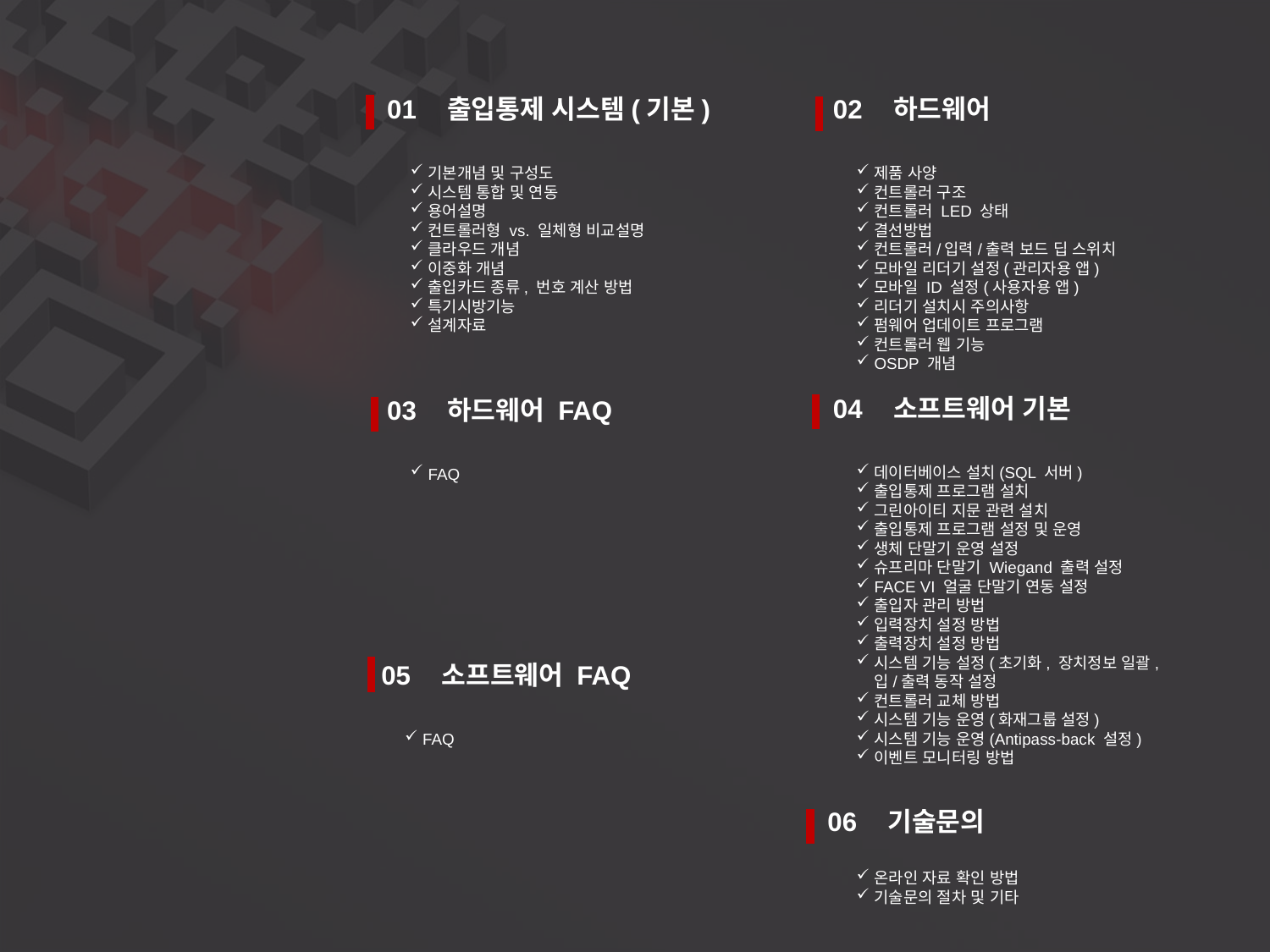

01
출입통제 시스템(기본)
기본개념 및 구성도
시스템 통합 및 연동
용어설명
컨트롤러형 vs. 일체형 비교설명
클라우드 개념
이중화 개념
출입카드 종류, 번호 계산 방법
특기시방기능
설계자료
02
하드웨어

제품 사양
컨트롤러 구조
컨트롤러 LED 상태
결선방법
컨트롤러/입력/출력 보드 딥 스위치
모바일 리더기 설정(관리자용 앱)
모바일 ID 설정(사용자용 앱)
리더기 설치시 주의사항
펌웨어 업데이트 프로그램
컨트롤러 웹 기능
OSDP 개념

04
소프트웨어 기본
03
하드웨어 FAQ
데이터베이스 설치(SQL 서버)
출입통제 프로그램 설치
그린아이티 지문 관련 설치
출입통제 프로그램 설정 및 운영
생체 단말기 운영 설정
슈프리마 단말기 Wiegand 출력 설정
FACE VI 얼굴 단말기 연동 설정
출입자 관리 방법
입력장치 설정 방법
출력장치 설정 방법
시스템 기능 설정(초기화, 장치정보 일괄, 입/출력 동작 설정
컨트롤러 교체 방법
시스템 기능 운영(화재그룹 설정)
시스템 기능 운영(Antipass-back 설정)
이벤트 모니터링 방법
FAQ
05
소프트웨어 FAQ
FAQ
06
기술문의
온라인 자료 확인 방법
기술문의 절차 및 기타